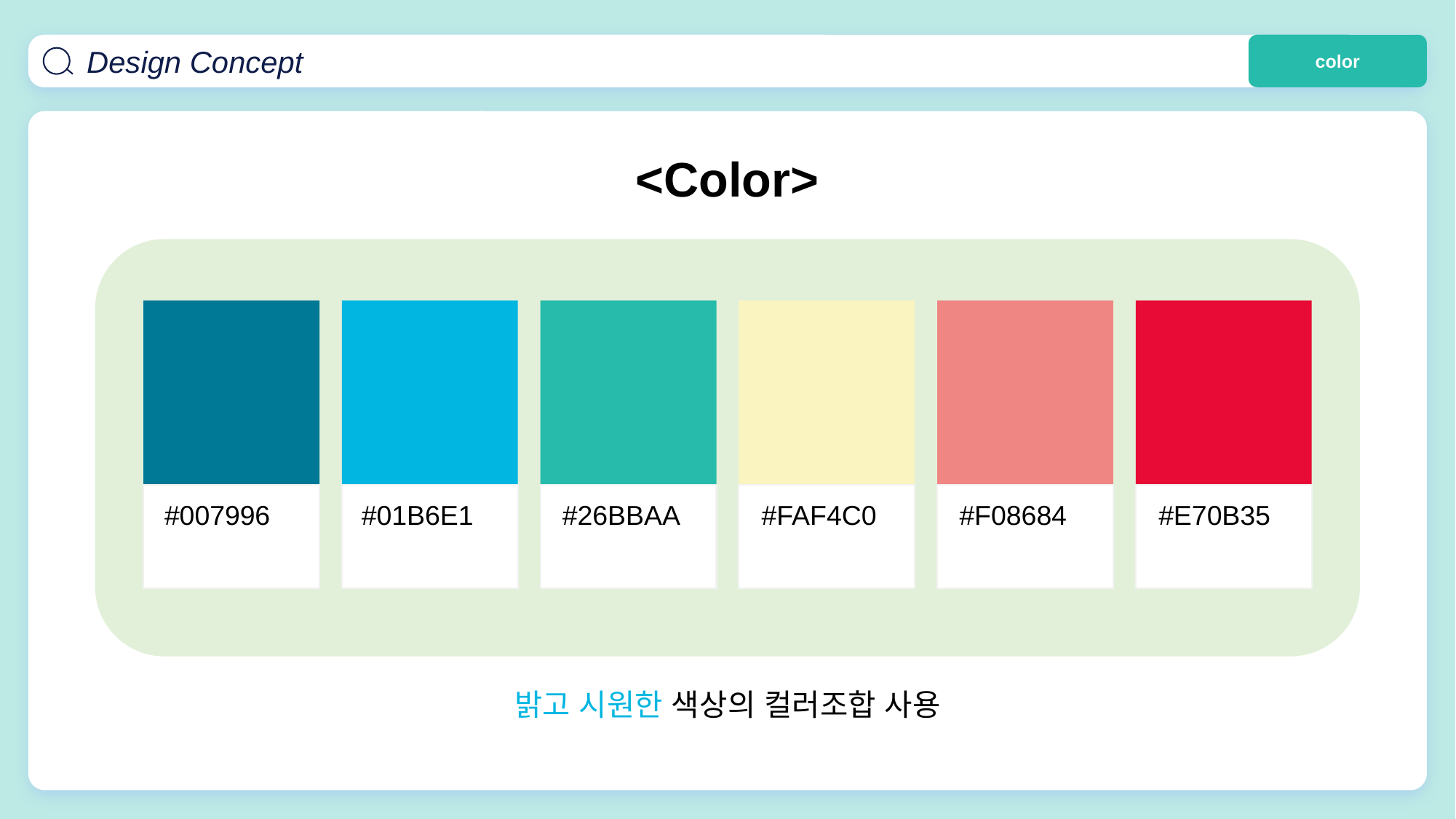

Design Concept
color

<Color>

#007996
#01B6E1
#26BBAA
#FAF4C0
#F08684
#E70B35
밝고 시원한 색상의 컬러조합 사용